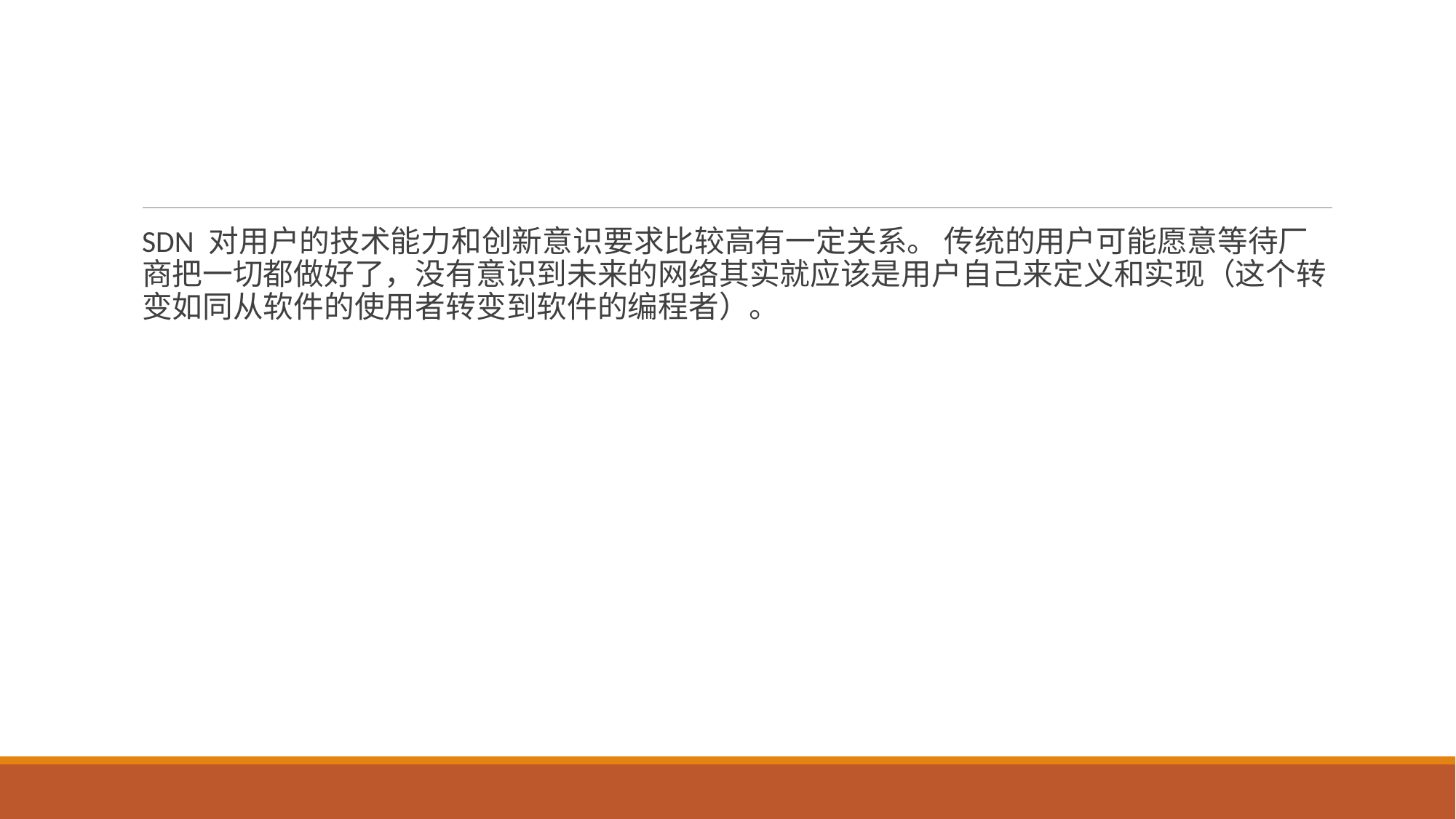

#
SDN 对用户的技术能力和创新意识要求比较高有一定关系。 传统的用户可能愿意等待厂商把一切都做好了，没有意识到未来的网络其实就应该是用户自己来定义和实现（这个转变如同从软件的使用者转变到软件的编程者）。